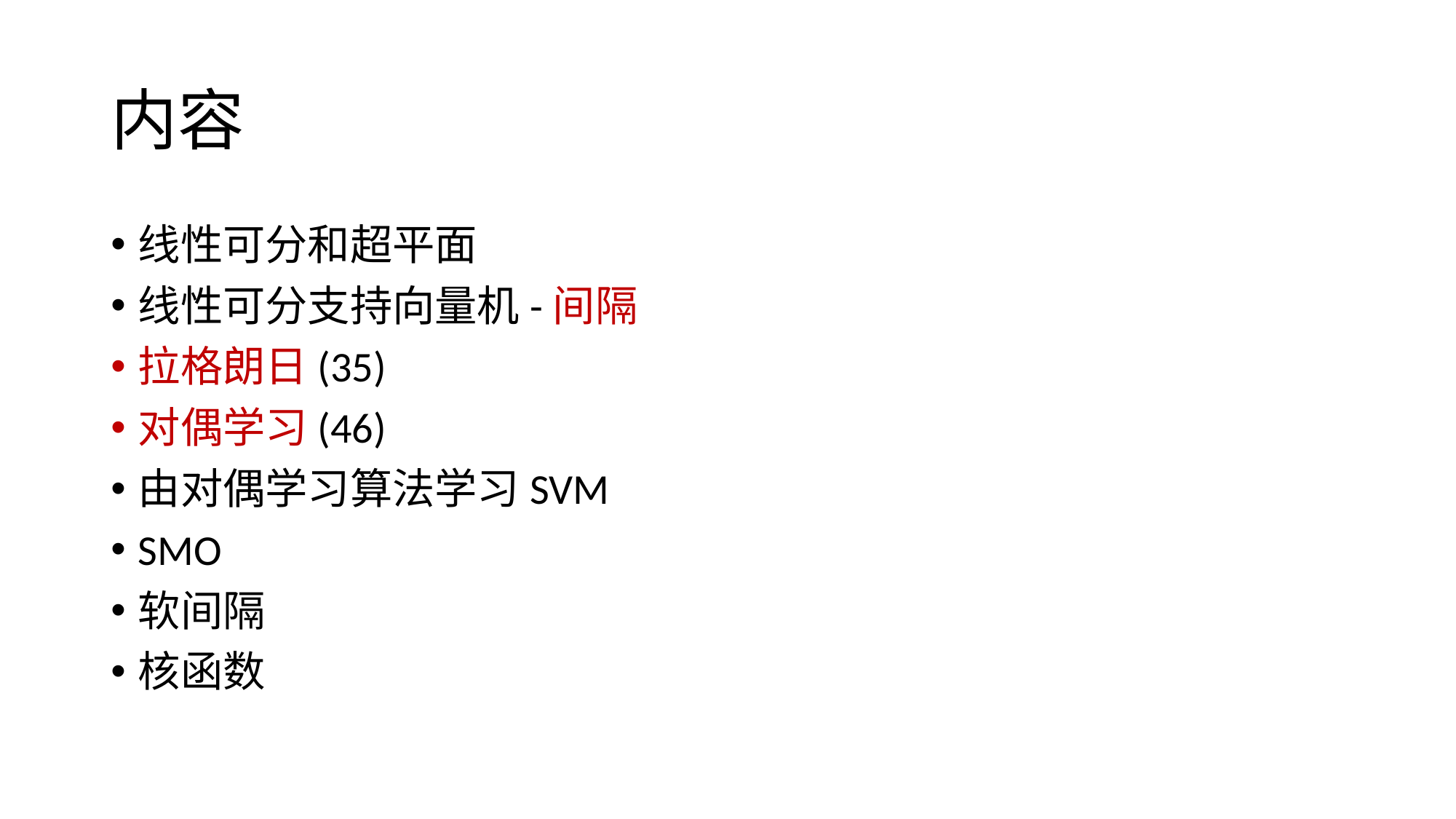

# 内容
线性可分和超平面
线性可分支持向量机-间隔
拉格朗日(35)
对偶学习(46)
由对偶学习算法学习SVM
SMO
软间隔
核函数